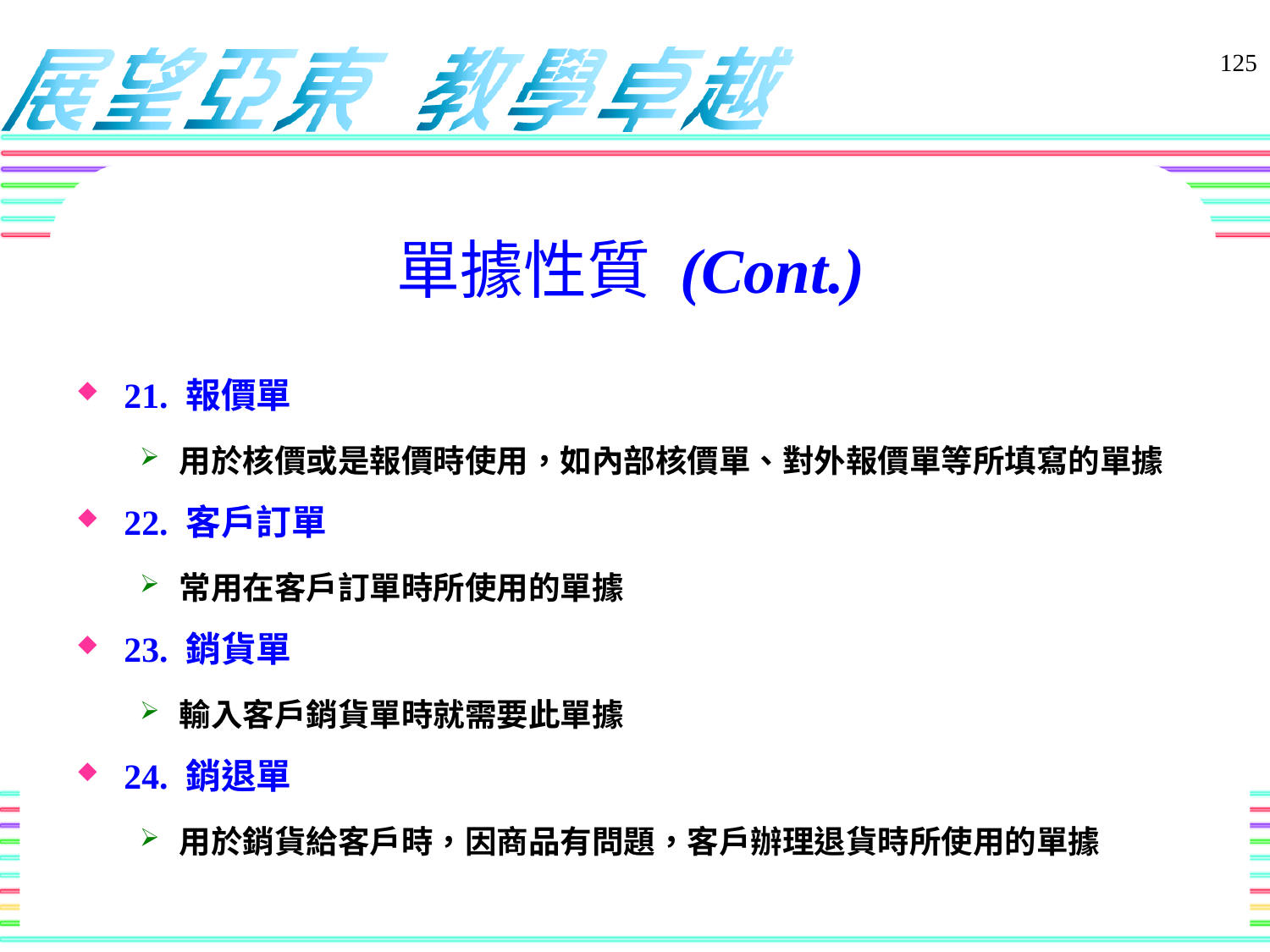

125
# 單據性質 (Cont.)

21. 報價單
用於核價或是報價時使用，如內部核價單、對外報價單等所填寫的單據
22. 客戶訂單
常用在客戶訂單時所使用的單據
23. 銷貨單
輸入客戶銷貨單時就需要此單據
24. 銷退單
用於銷貨給客戶時，因商品有問題，客戶辦理退貨時所使用的單據